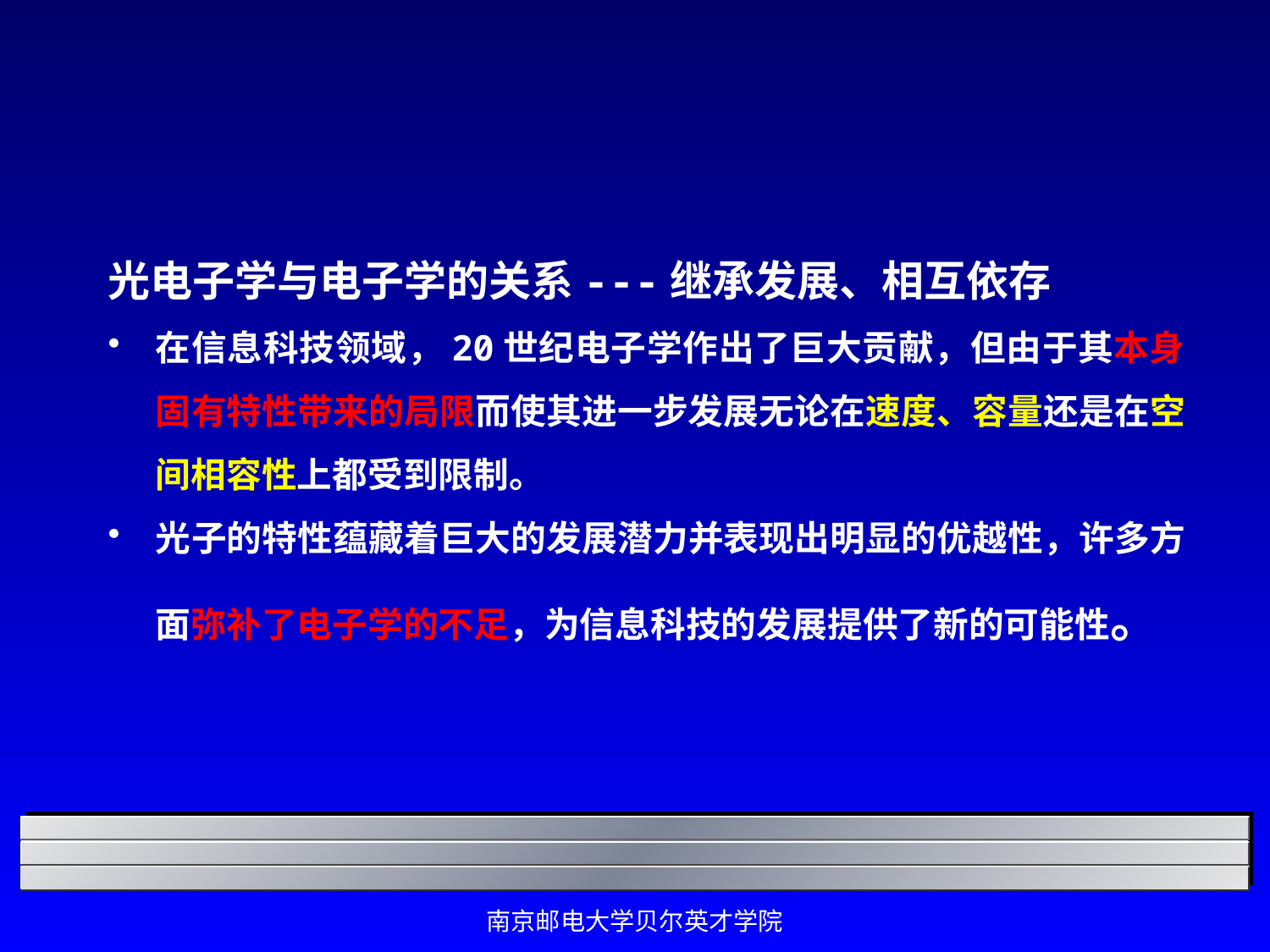

光电子学与电子学的关系---继承发展、相互依存
在信息科技领域，20世纪电子学作出了巨大贡献，但由于其本身固有特性带来的局限而使其进一步发展无论在速度、容量还是在空间相容性上都受到限制。
光子的特性蕴藏着巨大的发展潜力并表现出明显的优越性，许多方面弥补了电子学的不足，为信息科技的发展提供了新的可能性。

南京邮电大学贝尔英才学院
27